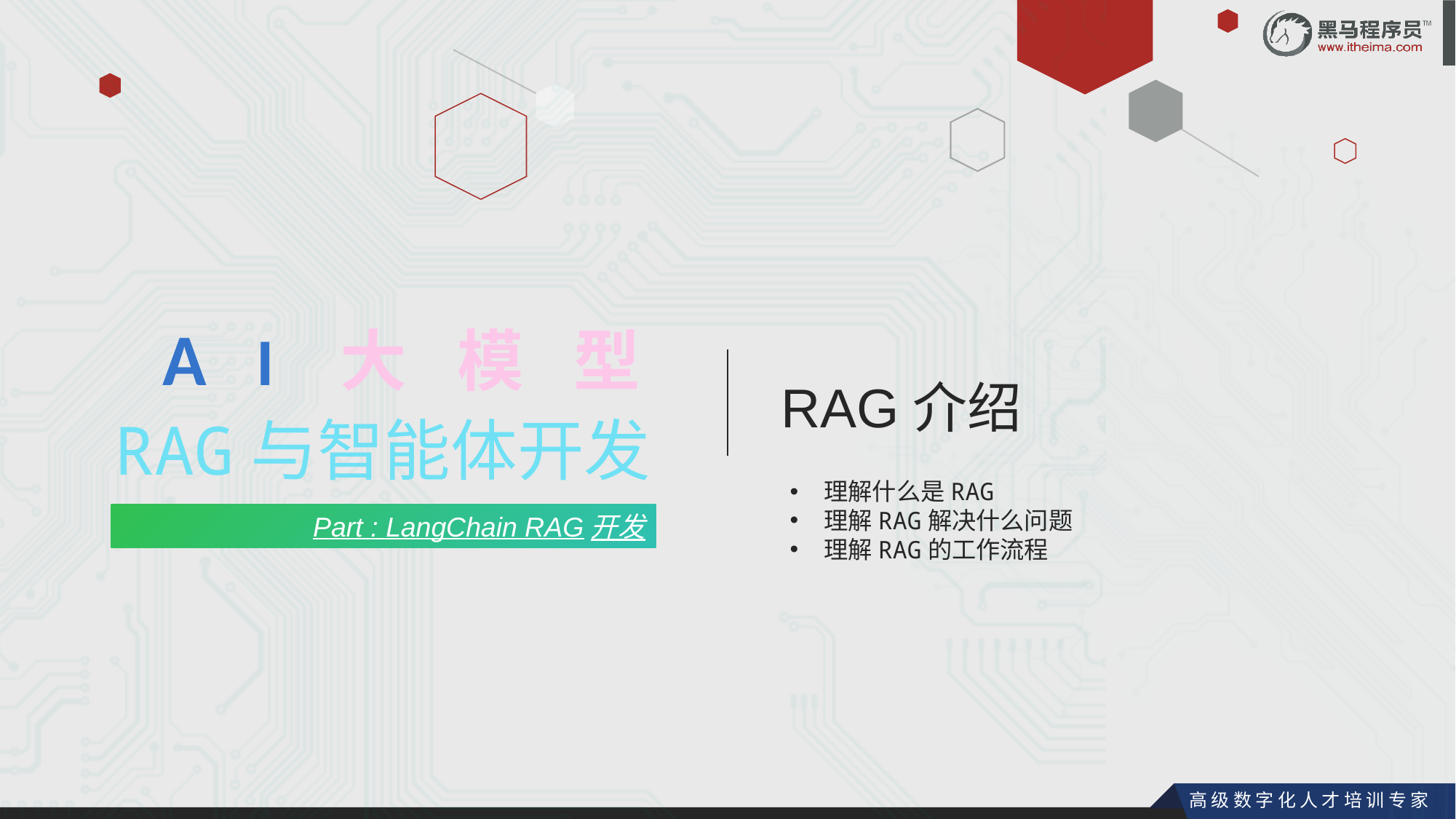

AI大模型
RAG介绍
RAG与智能体开发
理解什么是RAG
理解RAG解决什么问题
理解RAG的工作流程
Part : LangChain RAG开发